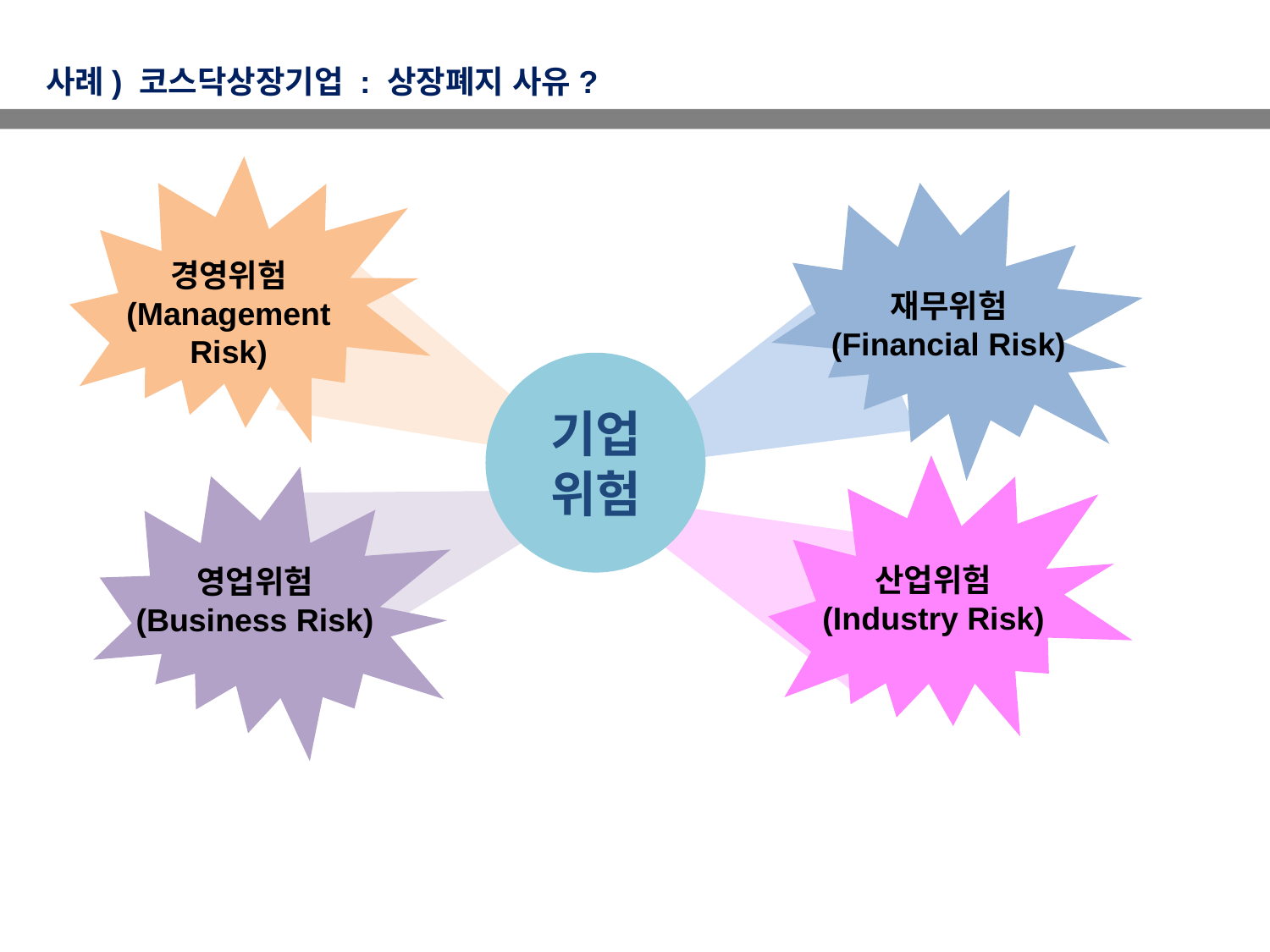

사례) 코스닥상장기업 : 상장폐지 사유?

기업
위험

경영위험
(Management Risk)
재무위험
(Financial Risk)
산업위험
(Industry Risk)
영업위험
(Business Risk)